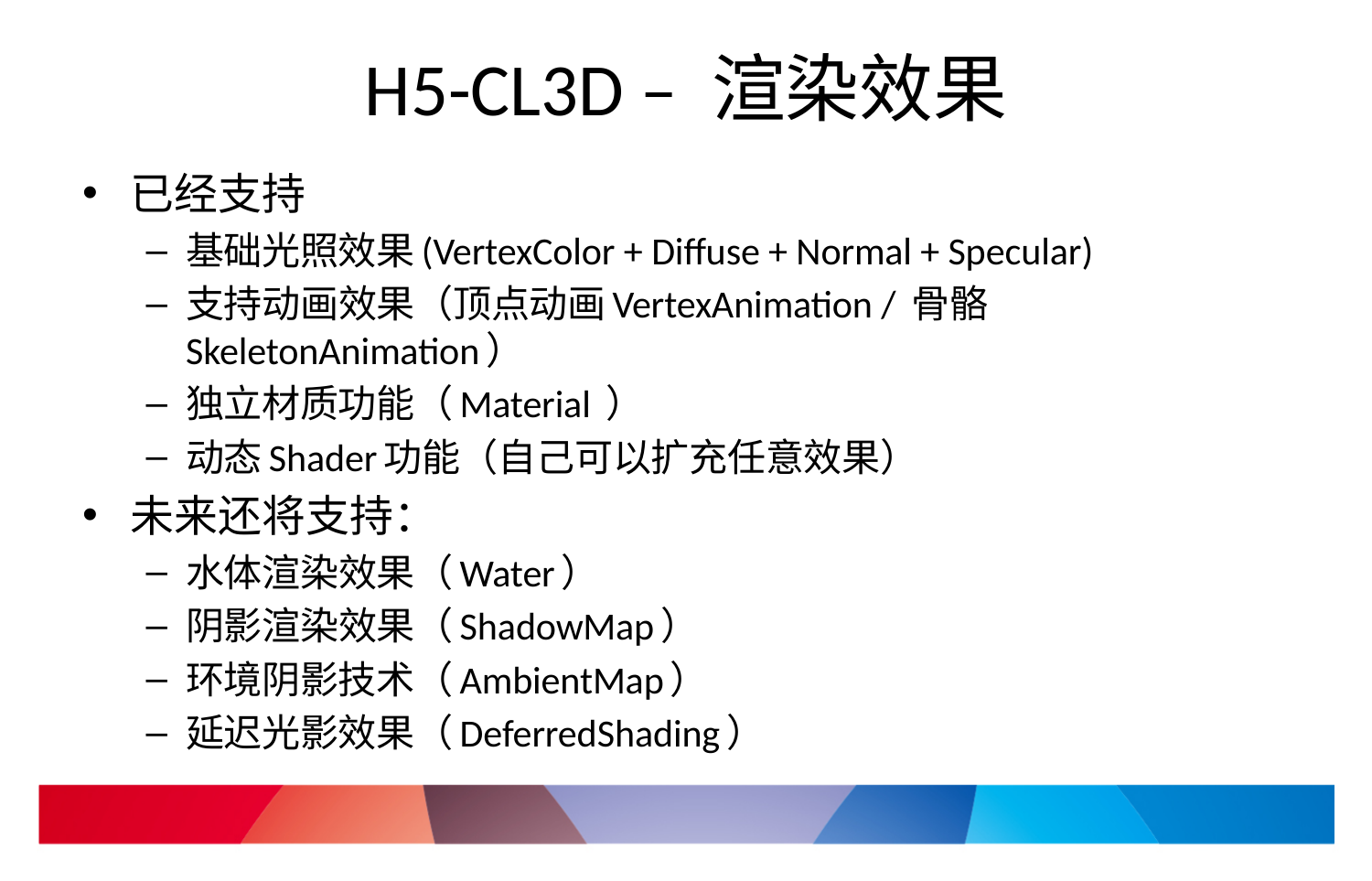

# H5-CL3D – 渲染效果
已经支持
基础光照效果(VertexColor + Diffuse + Normal + Specular)
支持动画效果（顶点动画VertexAnimation / 骨骼SkeletonAnimation）
独立材质功能（Material ）
动态Shader功能（自己可以扩充任意效果）
未来还将支持：
水体渲染效果（Water）
阴影渲染效果（ShadowMap）
环境阴影技术（AmbientMap）
延迟光影效果（DeferredShading）